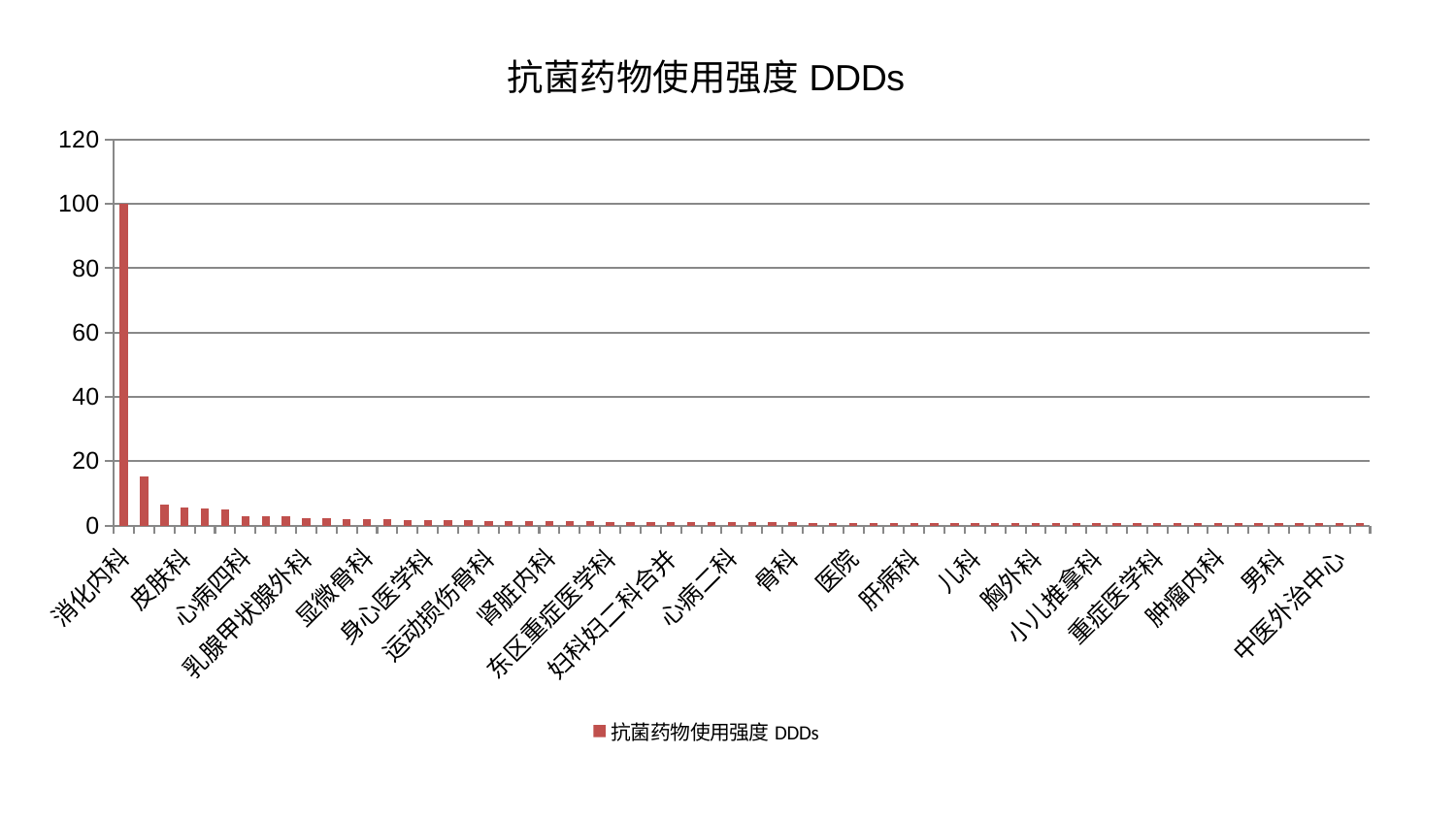

### Chart: 抗菌药物使用强度DDDs

| Category | 抗菌药物使用强度DDDs |
|---|---|
| 消化内科 | 100.0 |
| 东区肾病科 | 15.186782261212146 |
| 普通外科 | 6.545200329457163 |
| 皮肤科 | 5.570684023574384 |
| 心病三科 | 5.252010357011227 |
| 脑病三科 | 4.871582633536383 |
| 心病四科 | 2.8816176568648357 |
| 妇科 | 2.8412727288026685 |
| 美容皮肤科 | 2.737356676903132 |
| 乳腺甲状腺外科 | 2.3242773299380586 |
| 针灸科 | 2.1522848754750608 |
| 肾病科 | 2.082768383857742 |
| 显微骨科 | 2.02679861525076 |
| 创伤骨科 | 1.8935703388064682 |
| 脑病二科 | 1.7335606876783662 |
| 身心医学科 | 1.6634940903288506 |
| 神经外科 | 1.6147826542440258 |
| 脑病一科 | 1.5299241225936064 |
| 运动损伤骨科 | 1.454163193297456 |
| 微创骨科 | 1.363742870402516 |
| 脾胃科消化科合并 | 1.2892105023899847 |
| 肾脏内科 | 1.2701712763870874 |
| 内分泌科 | 1.259745018606948 |
| 神经内科 | 1.2403268620573595 |
| 东区重症医学科 | 1.1668898919816626 |
| 妇二科 | 1.1465595533932174 |
| 综合内科 | 1.1332747484105166 |
| 妇科妇二科合并 | 1.130319186132766 |
| 心病一科 | 1.0500879322331567 |
| 风湿病科 | 1.0050047118152299 |
| 心病二科 | 0.9956808849018763 |
| 关节骨科 | 0.9680180120734864 |
| 治未病中心 | 0.9595890843062419 |
| 骨科 | 0.9310538732577737 |
| 脾胃病科 | 0.8878942543528006 |
| 呼吸内科 | 0.8680764031202683 |
| 医院 | 0.8088708689812388 |
| 口腔科 | 0.8056882674781288 |
| 脊柱骨科 | 0.8023464699824365 |
| 肝病科 | 0.777921085044866 |
| 西区重症医学科 | 0.7716811800966323 |
| 小儿骨科 | 0.7612074665711367 |
| 儿科 | 0.7606314984954725 |
| 眼科 | 0.7556806615524665 |
| 推拿科 | 0.748440929068066 |
| 胸外科 | 0.7340308090277506 |
| 周围血管科 | 0.7194208212627313 |
| 中医经典科 | 0.7136514779796062 |
| 小儿推拿科 | 0.7036086573854284 |
| 康复科 | 0.7024076638920376 |
| 泌尿外科 | 0.6984345293694532 |
| 重症医学科 | 0.697909534837317 |
| 老年医学科 | 0.6888823554160525 |
| 产科 | 0.6836805312845198 |
| 肿瘤内科 | 0.6693376448677962 |
| 血液科 | 0.6580888619842612 |
| 心血管内科 | 0.6573236493722758 |
| 男科 | 0.6539684999073235 |
| 耳鼻喉科 | 0.6519716000572251 |
| 肛肠科 | 0.6454278489622057 |
| 中医外治中心 | 0.6407260224415775 |
| 肝胆外科 | 0.6269313371851895 |
191